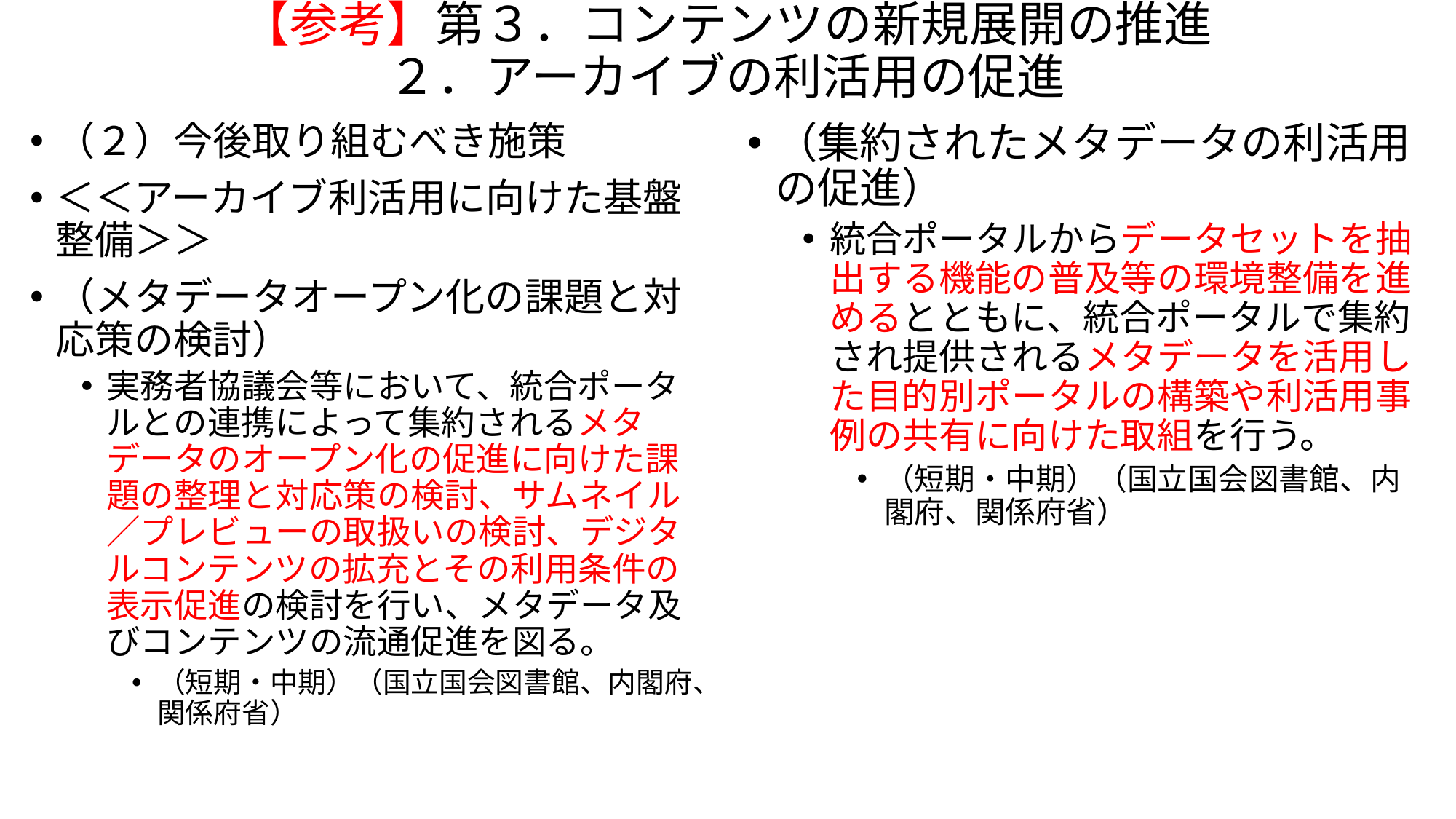

# 【参考】第３．コンテンツの新規展開の推進 ２．アーカイブの利活用の促進
（２）今後取り組むべき施策
＜＜アーカイブ利活用に向けた基盤整備＞＞
（メタデータオープン化の課題と対応策の検討）
実務者協議会等において、統合ポータルとの連携によって集約されるメタデータのオープン化の促進に向けた課題の整理と対応策の検討、サムネイル／プレビューの取扱いの検討、デジタルコンテンツの拡充とその利用条件の表示促進の検討を行い、メタデータ及びコンテンツの流通促進を図る。
（短期・中期）（国立国会図書館、内閣府、関係府省）
（集約されたメタデータの利活用の促進）
統合ポータルからデータセットを抽出する機能の普及等の環境整備を進めるとともに、統合ポータルで集約され提供されるメタデータを活用した目的別ポータルの構築や利活用事例の共有に向けた取組を行う。
（短期・中期）（国立国会図書館、内閣府、関係府省）